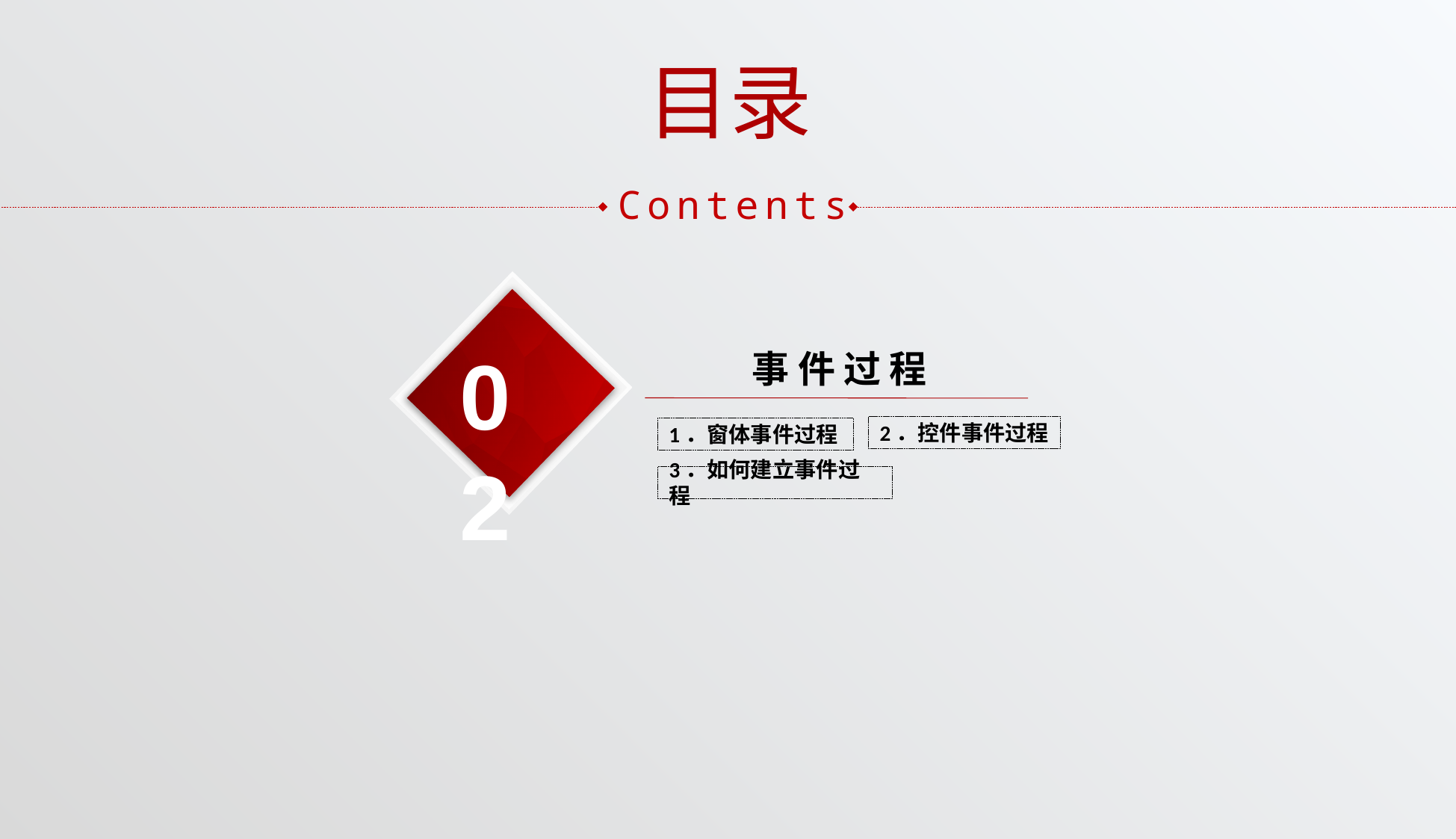

目录
Contents

02
事 件 过 程
2．控件事件过程
1．窗体事件过程
3．如何建立事件过程